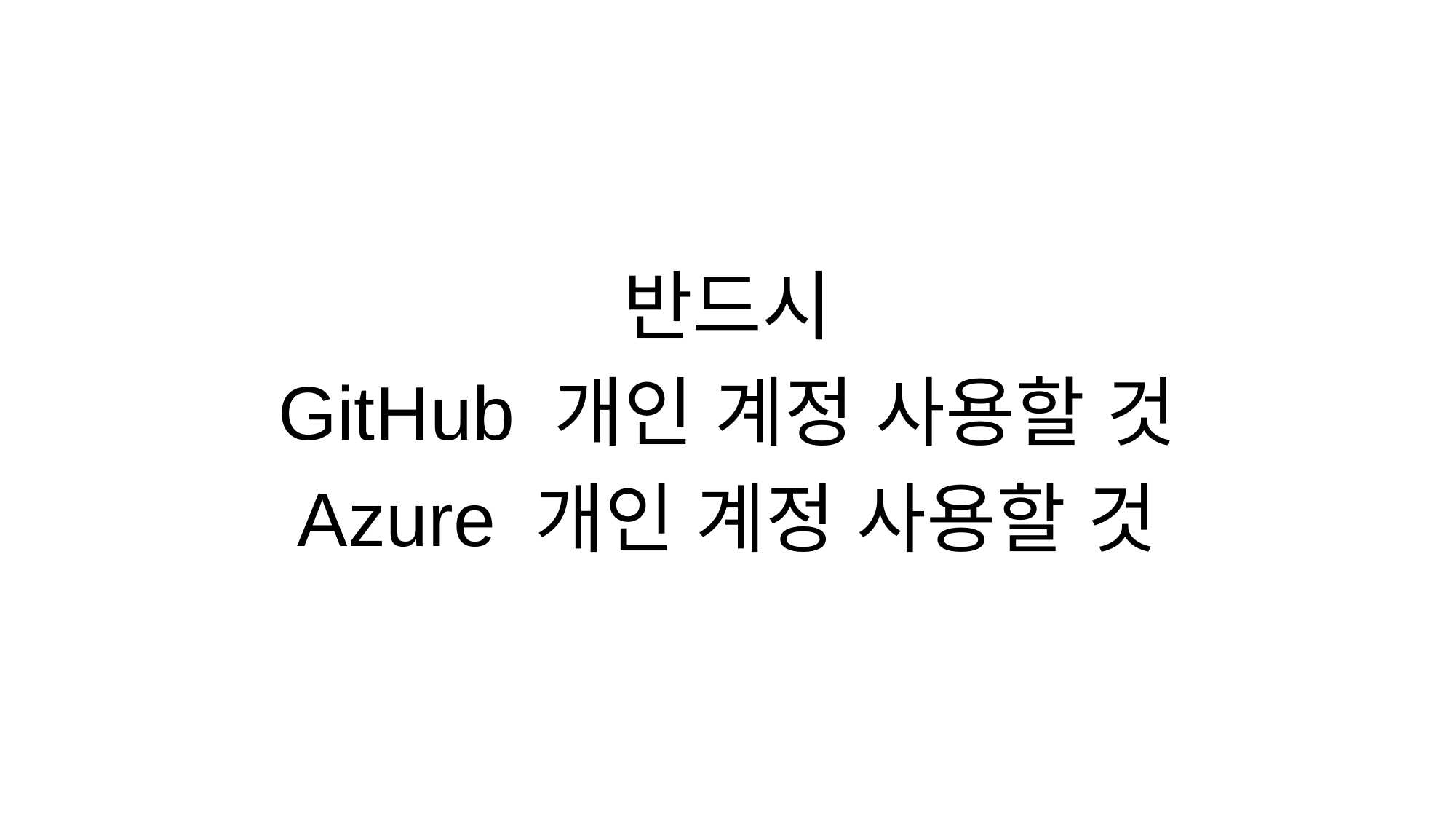

반드시
GitHub 개인 계정 사용할 것
Azure 개인 계정 사용할 것